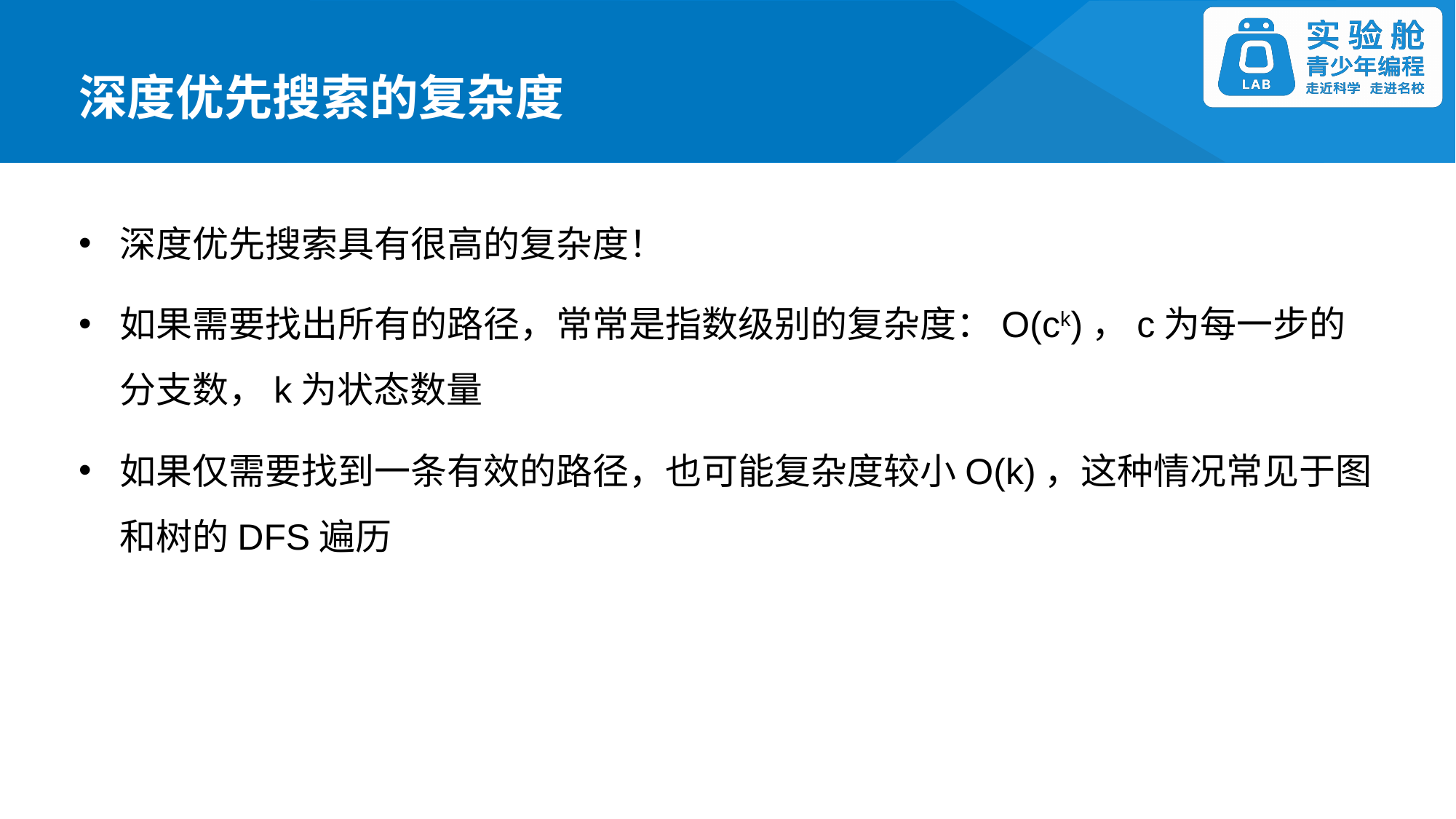

深度优先搜索的复杂度
深度优先搜索具有很高的复杂度！
如果需要找出所有的路径，常常是指数级别的复杂度：O(ck)，c为每一步的分支数，k为状态数量
如果仅需要找到一条有效的路径，也可能复杂度较小O(k)，这种情况常见于图和树的DFS遍历